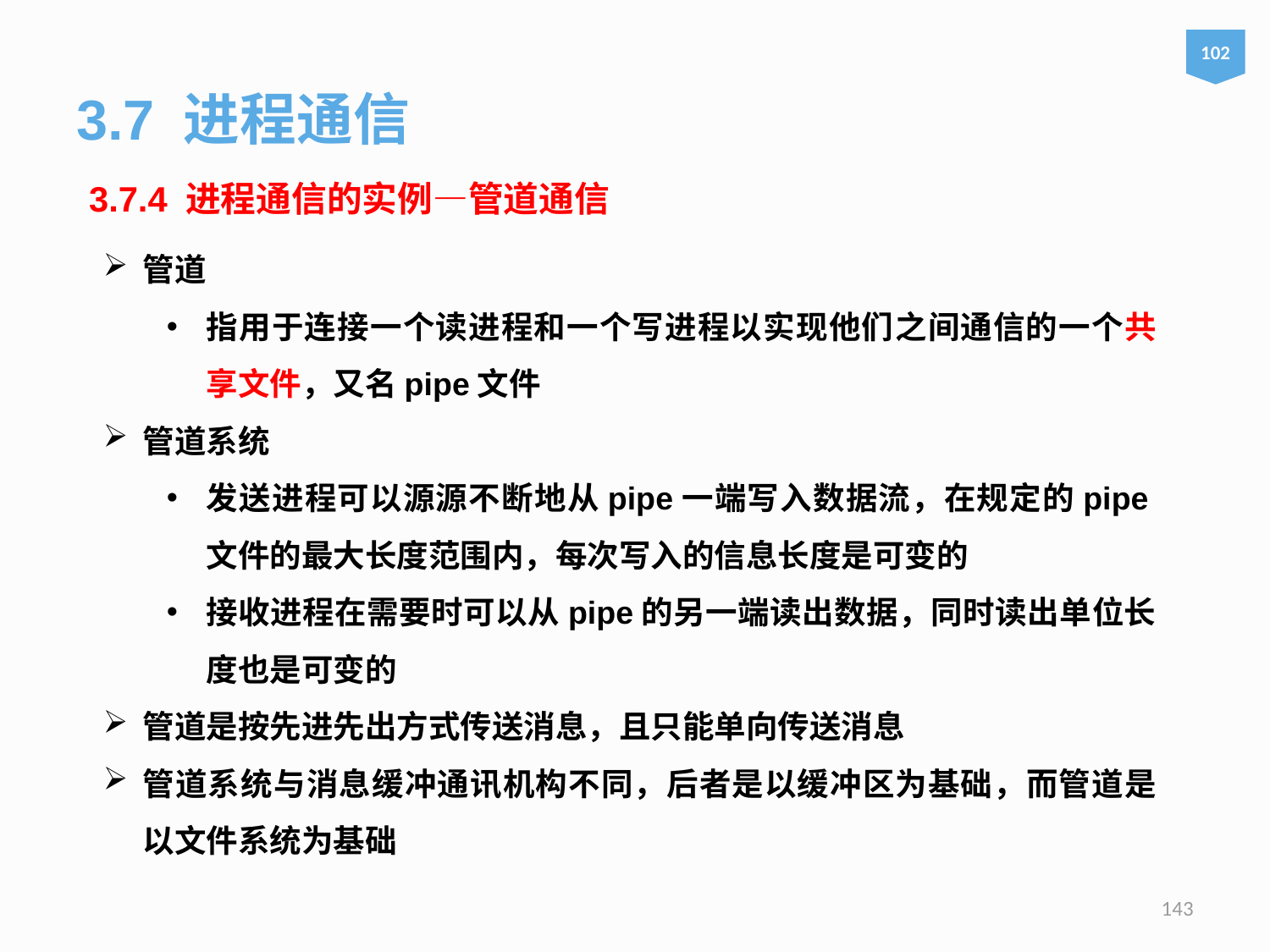

102
3.7 进程通信
3.7.4 进程通信的实例—管道通信

管道
指用于连接一个读进程和一个写进程以实现他们之间通信的一个共享文件，又名pipe文件
管道系统
发送进程可以源源不断地从pipe一端写入数据流，在规定的pipe文件的最大长度范围内，每次写入的信息长度是可变的
接收进程在需要时可以从pipe的另一端读出数据，同时读出单位长度也是可变的
管道是按先进先出方式传送消息，且只能单向传送消息
管道系统与消息缓冲通讯机构不同，后者是以缓冲区为基础，而管道是以文件系统为基础
143